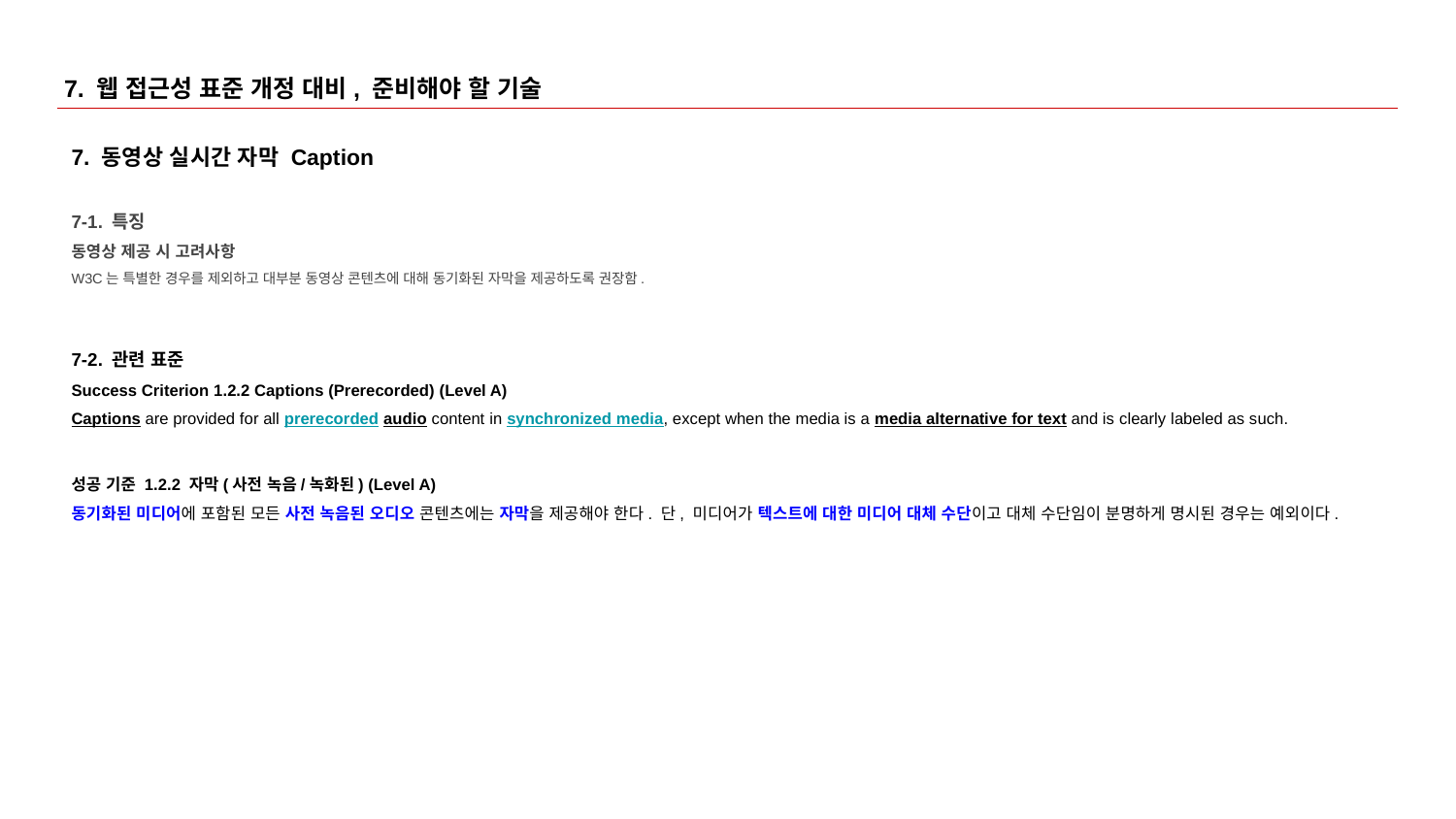

# 7. 웹 접근성 표준 개정 대비, 준비해야 할 기술
7. 동영상 실시간 자막 Caption

7-1. 특징
동영상 제공 시 고려사항
W3C는 특별한 경우를 제외하고 대부분 동영상 콘텐츠에 대해 동기화된 자막을 제공하도록 권장함.

7-2. 관련 표준
Success Criterion 1.2.2 Captions (Prerecorded) (Level A)
Captions are provided for all prerecorded audio content in synchronized media, except when the media is a media alternative for text and is clearly labeled as such.

성공 기준 1.2.2 자막(사전 녹음/녹화된) (Level A)
동기화된 미디어에 포함된 모든 사전 녹음된 오디오 콘텐츠에는 자막을 제공해야 한다. 단, 미디어가 텍스트에 대한 미디어 대체 수단이고 대체 수단임이 분명하게 명시된 경우는 예외이다.